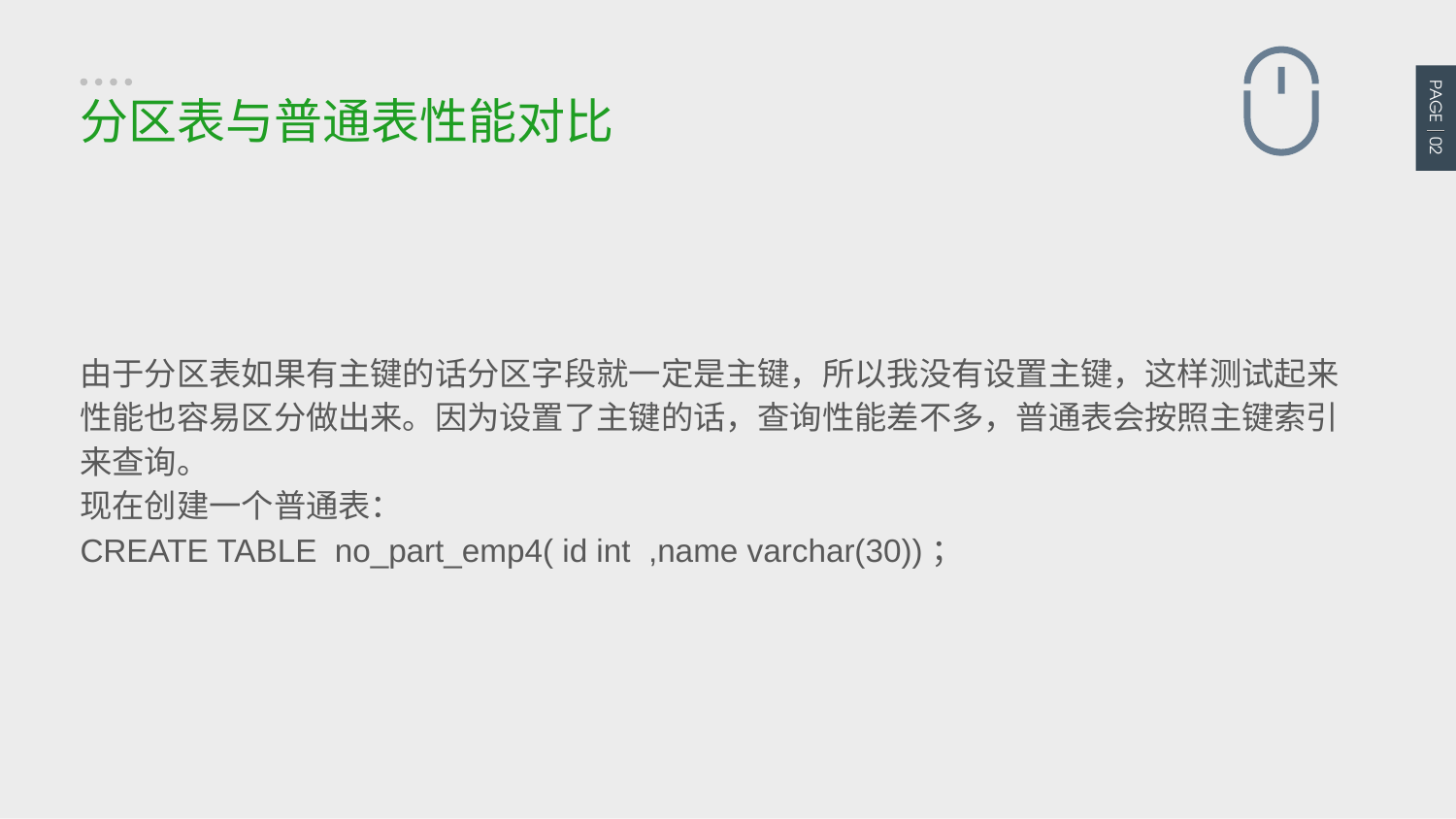

PAGE   02
分区表与普通表性能对比

由于分区表如果有主键的话分区字段就一定是主键，所以我没有设置主键，这样测试起来性能也容易区分做出来。因为设置了主键的话，查询性能差不多，普通表会按照主键索引来查询。
现在创建一个普通表：
CREATE TABLE  no_part_emp4( id int  ,name varchar(30))；